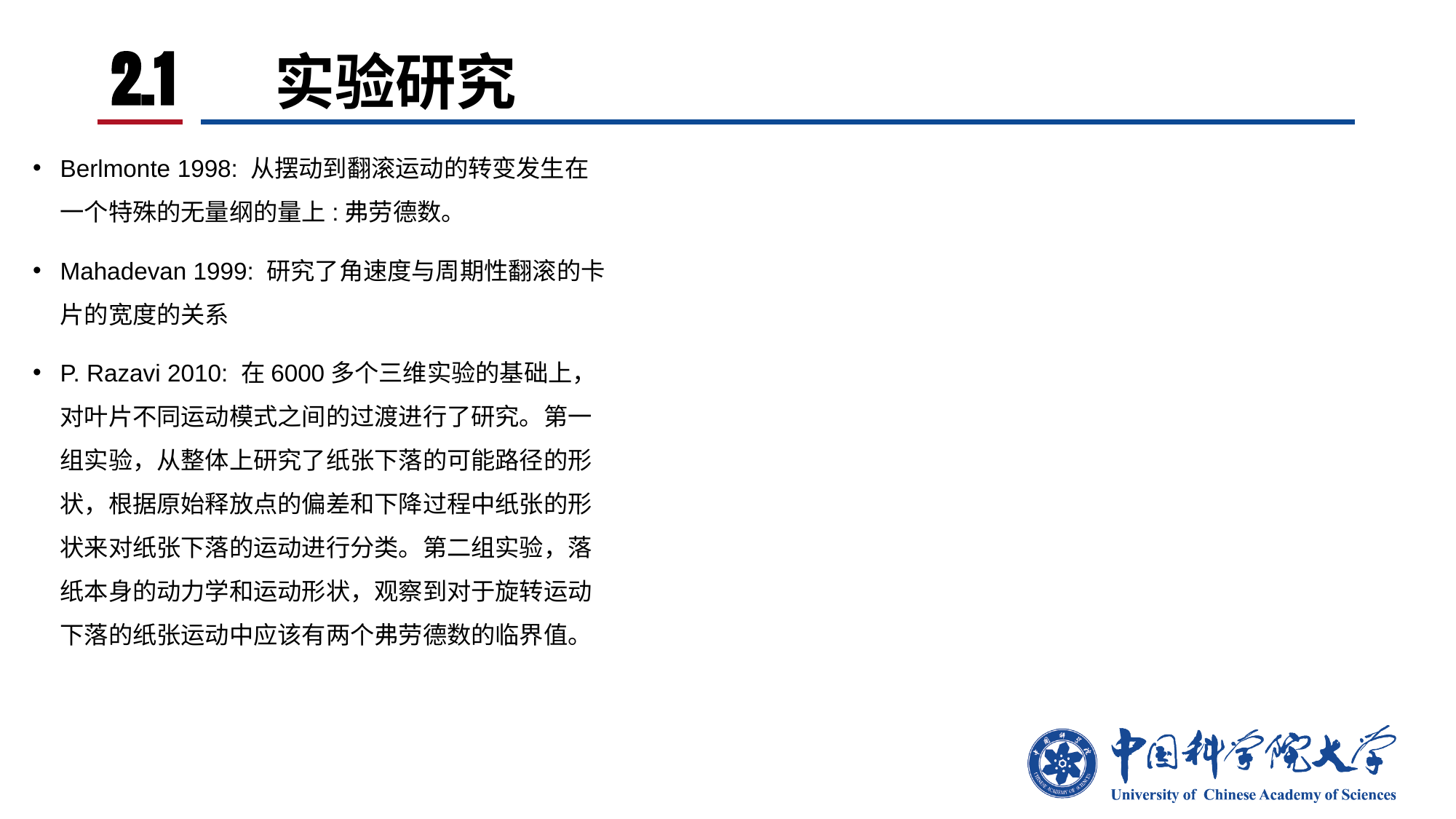

# 2.1      实验研究
Berlmonte 1998: 从摆动到翻滚运动的转变发生在一个特殊的无量纲的量上:弗劳德数。
Mahadevan 1999: 研究了角速度与周期性翻滚的卡片的宽度的关系
P. Razavi 2010: 在6000多个三维实验的基础上，对叶片不同运动模式之间的过渡进行了研究。第一组实验，从整体上研究了纸张下落的可能路径的形状，根据原始释放点的偏差和下降过程中纸张的形状来对纸张下落的运动进行分类。第二组实验，落纸本身的动力学和运动形状，观察到对于旋转运动下落的纸张运动中应该有两个弗劳德数的临界值。